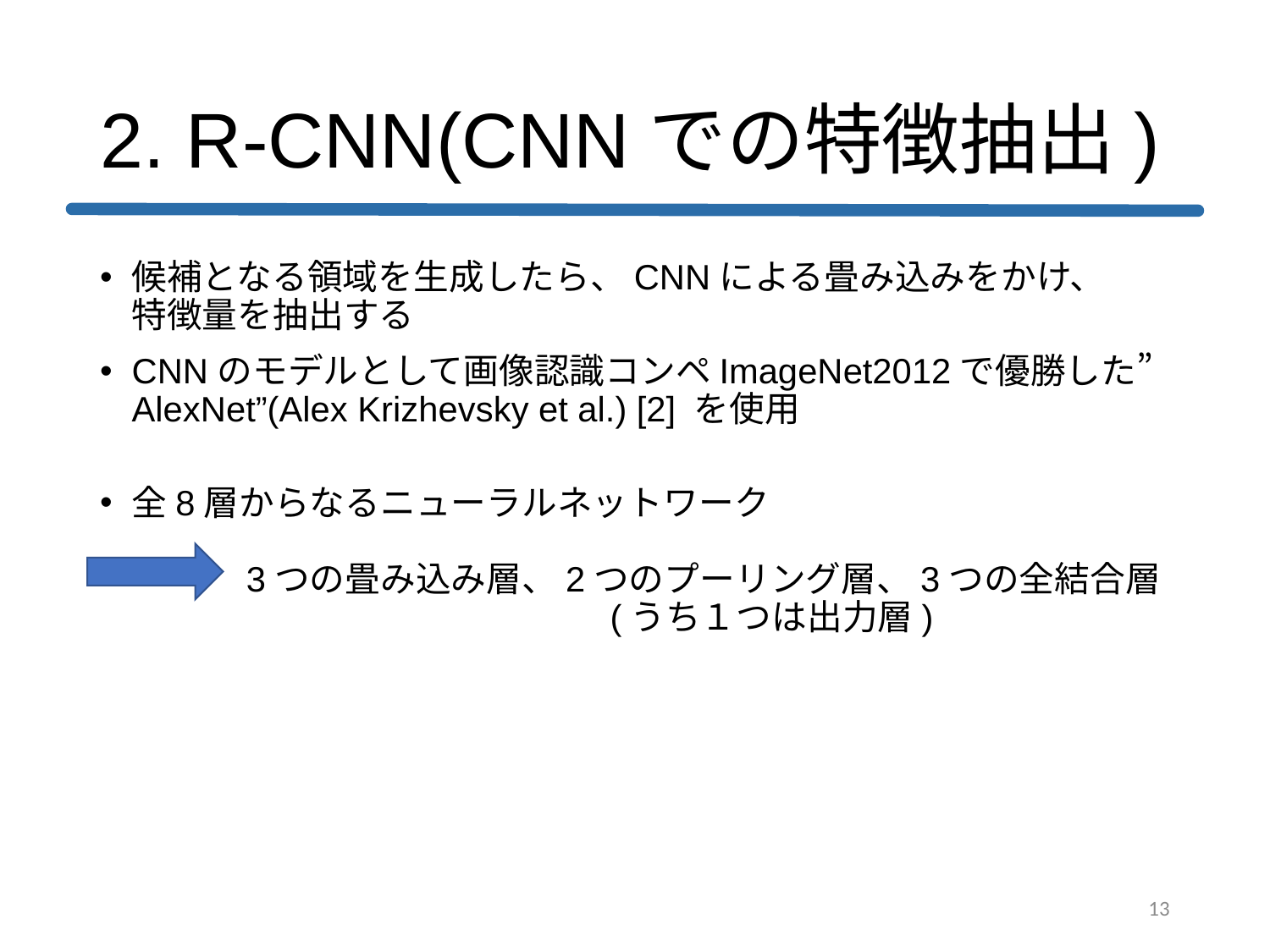

# 2. R-CNN(CNNでの特徴抽出)
候補となる領域を生成したら、CNNによる畳み込みをかけ、
特徴量を抽出する
CNNのモデルとして画像認識コンペImageNet2012で優勝した”AlexNet”(Alex Krizhevsky et al.) [2] を使用
全8層からなるニューラルネットワーク
　　　3つの畳み込み層、2つのプーリング層、3つの全結合層
                                                            (うち１つは出力層)

13